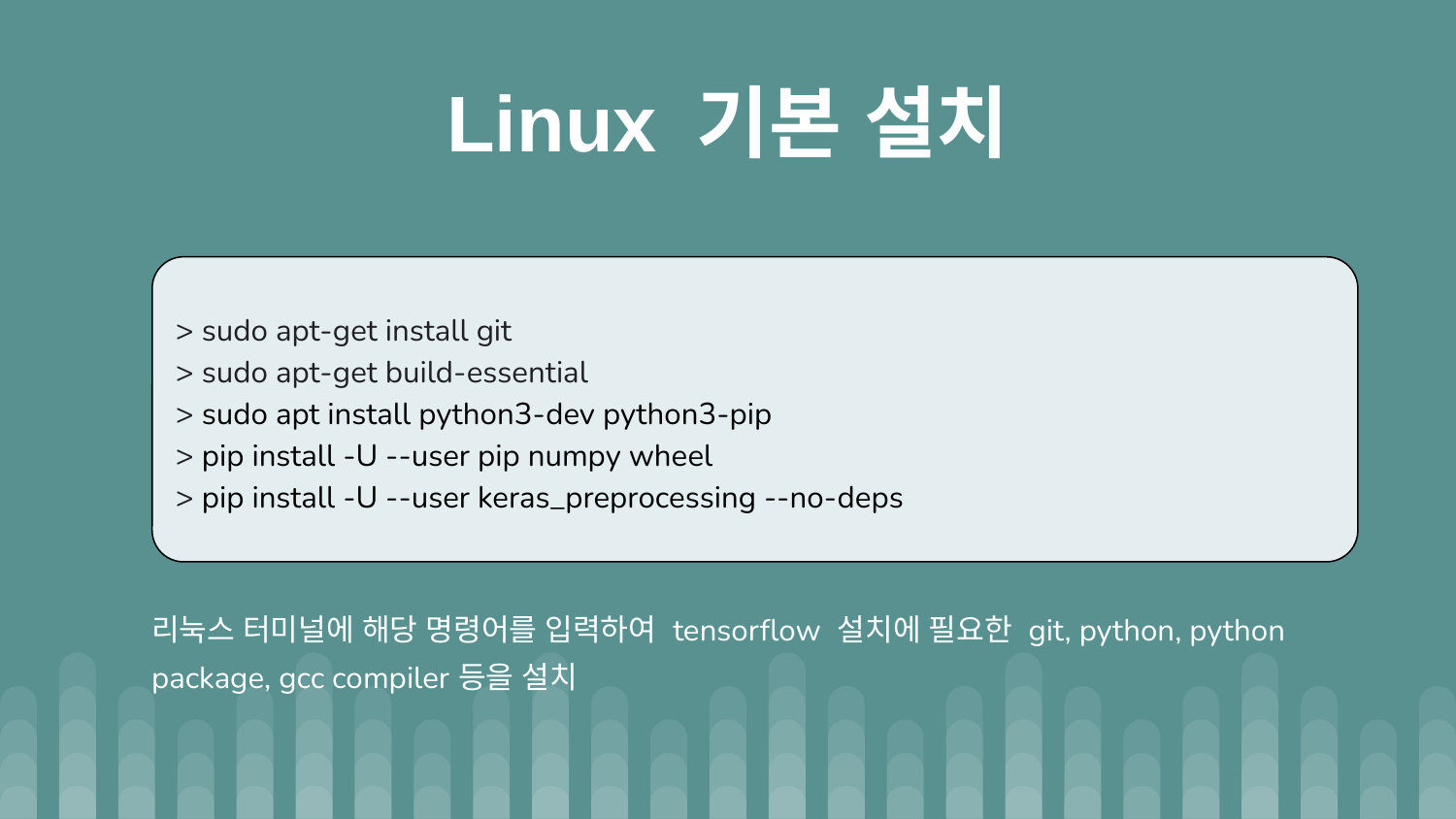

# Linux 기본 설치
> sudo apt-get install git
> sudo apt-get build-essential
> sudo apt install python3-dev python3-pip
> pip install -U --user pip numpy wheel
> pip install -U --user keras_preprocessing --no-deps
리눅스 터미널에 해당 명령어를 입력하여 tensorflow 설치에 필요한 git, python, python package, gcc compiler등을 설치